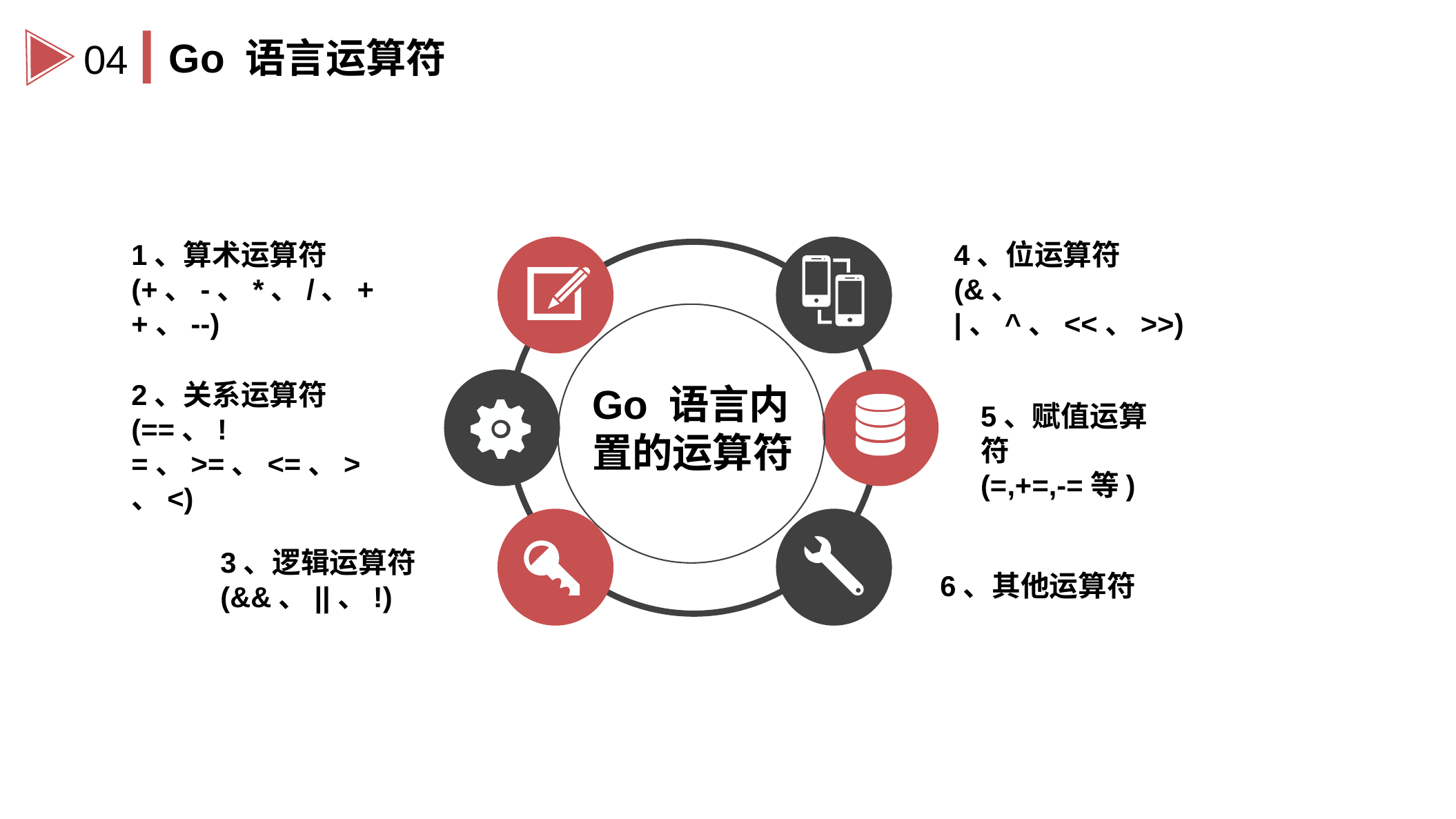

Go 语言运算符
04

1、算术运算符
(+、-、*、/、++、--)
4、位运算符
(&、 |、^、<<、>>)

2、关系运算符
(==、!=、>=、<=、>、<)
Go 语言内置的运算符
5、赋值运算符
(=,+=,-=等)

3、逻辑运算符
(&&、||、!)
6、其他运算符